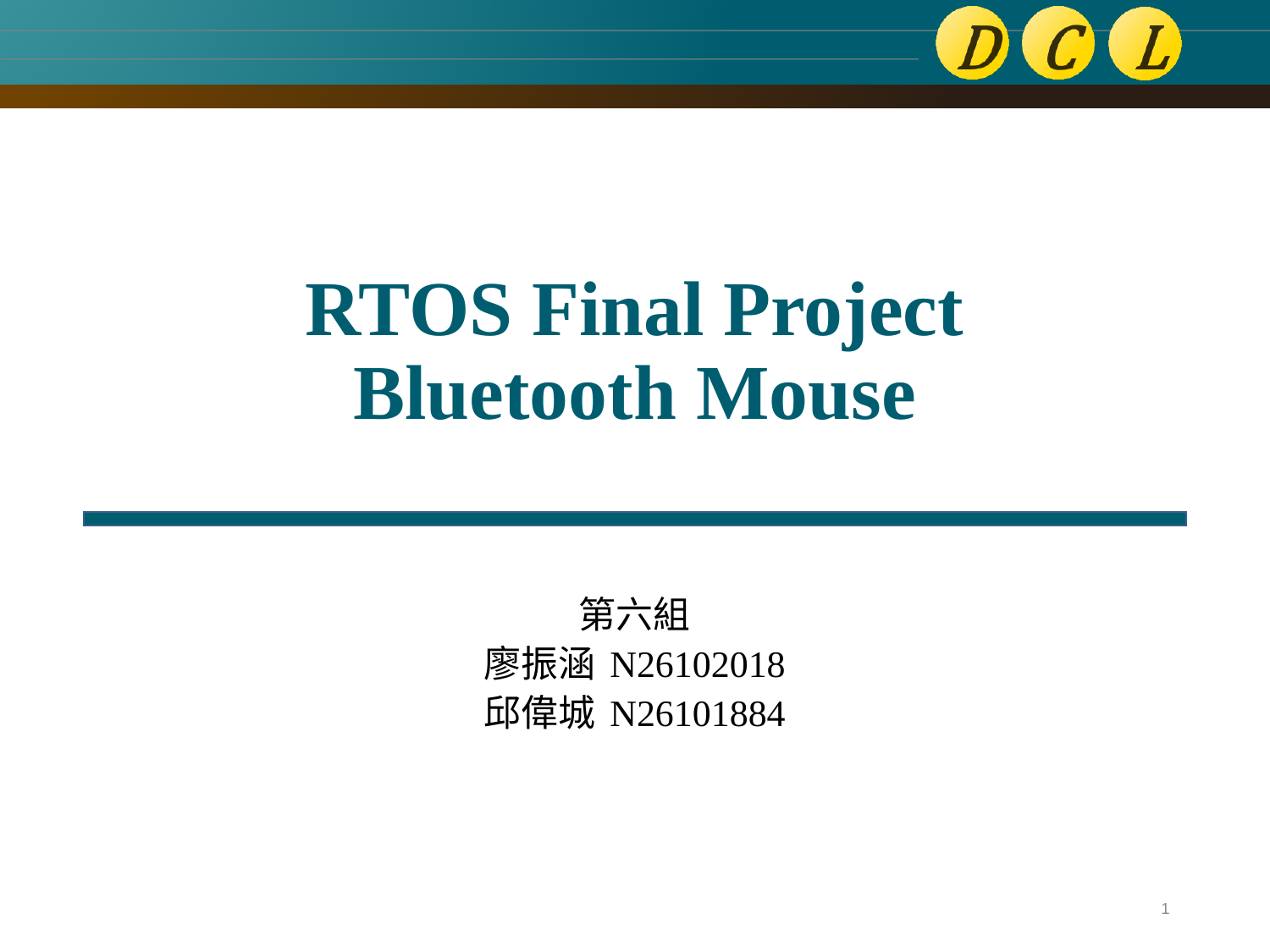

# RTOS Final Project Bluetooth Mouse

第六組
廖振涵 N26102018
邱偉城 N26101884
1